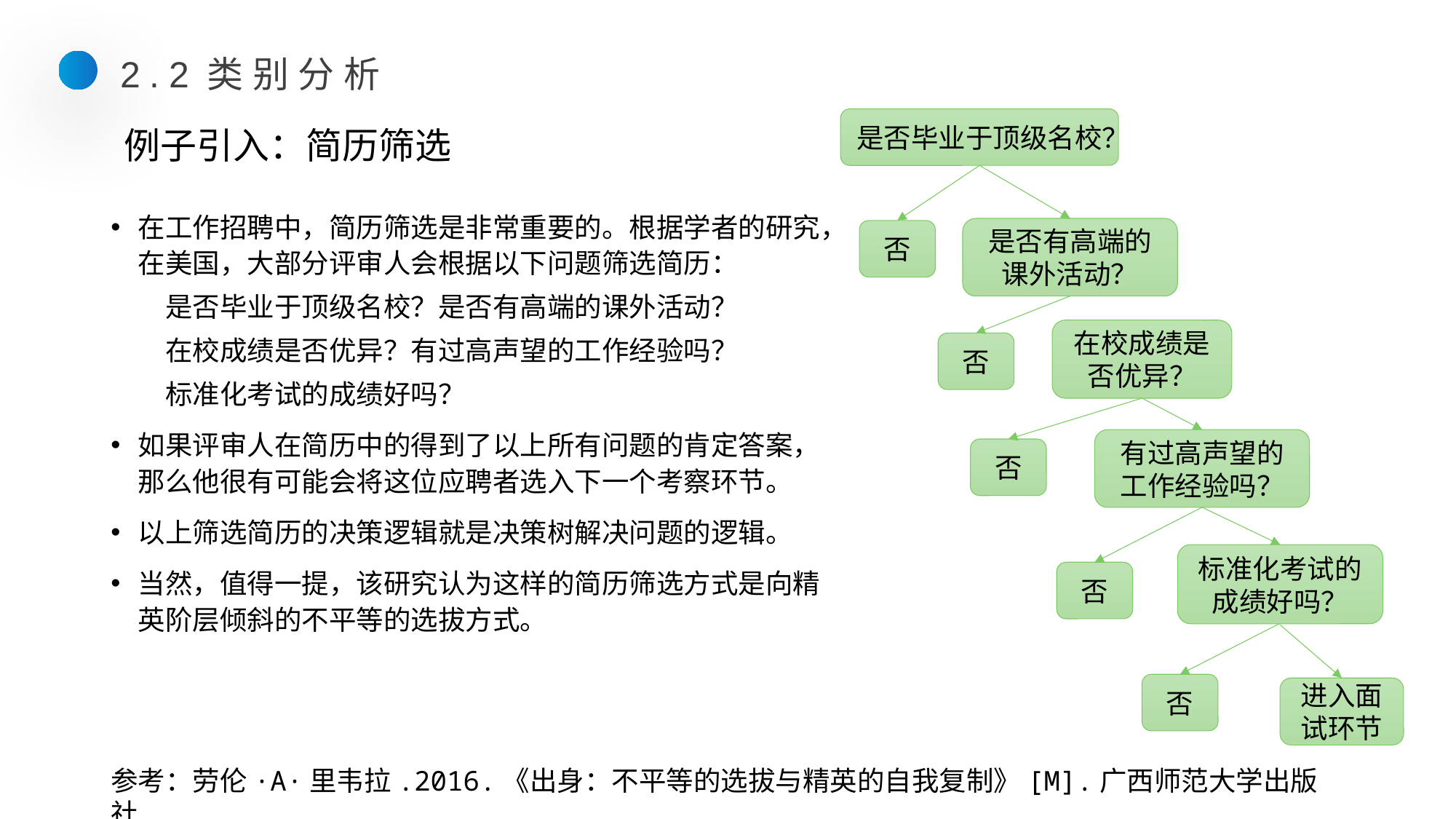

2.2类别分析

# 例子引入：简历筛选
是否毕业于顶级名校？
是否有高端的课外活动？
否
在校成绩是否优异？
否
有过高声望的工作经验吗？
否
标准化考试的成绩好吗？
否
否
进入面试环节
在工作招聘中，简历筛选是非常重要的。根据学者的研究，在美国，大部分评审人会根据以下问题筛选简历：
是否毕业于顶级名校？是否有高端的课外活动？
在校成绩是否优异？有过高声望的工作经验吗？
标准化考试的成绩好吗？
如果评审人在简历中的得到了以上所有问题的肯定答案，那么他很有可能会将这位应聘者选入下一个考察环节。
以上筛选简历的决策逻辑就是决策树解决问题的逻辑。
当然，值得一提，该研究认为这样的简历筛选方式是向精英阶层倾斜的不平等的选拔方式。
参考：劳伦·A·里韦拉.2016.《出身：不平等的选拔与精英的自我复制》[M].广西师范大学出版社